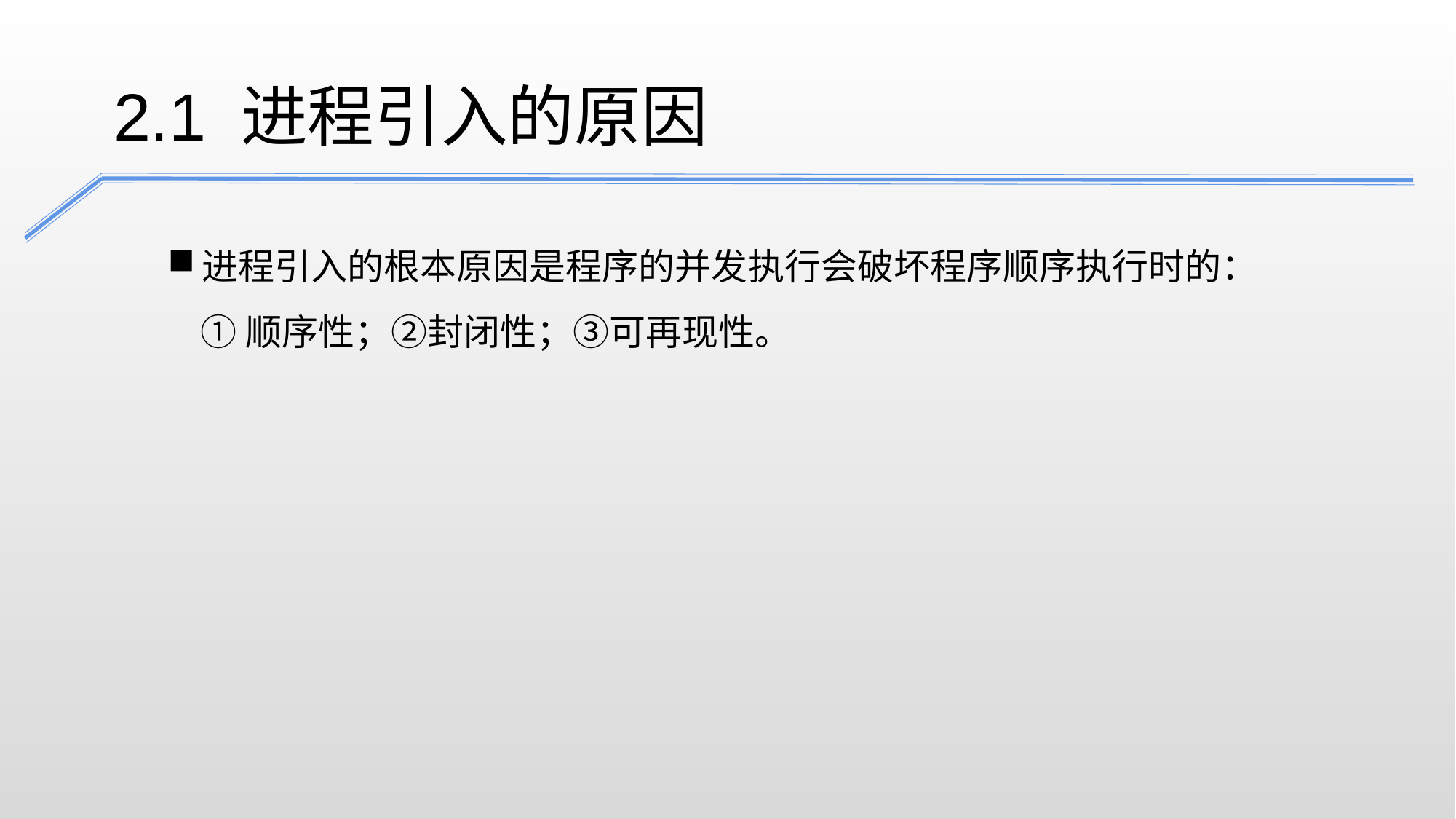

2.1 进程引入的原因
进程引入的根本原因是程序的并发执行会破坏程序顺序执行时的：
    ①顺序性；②封闭性；③可再现性。